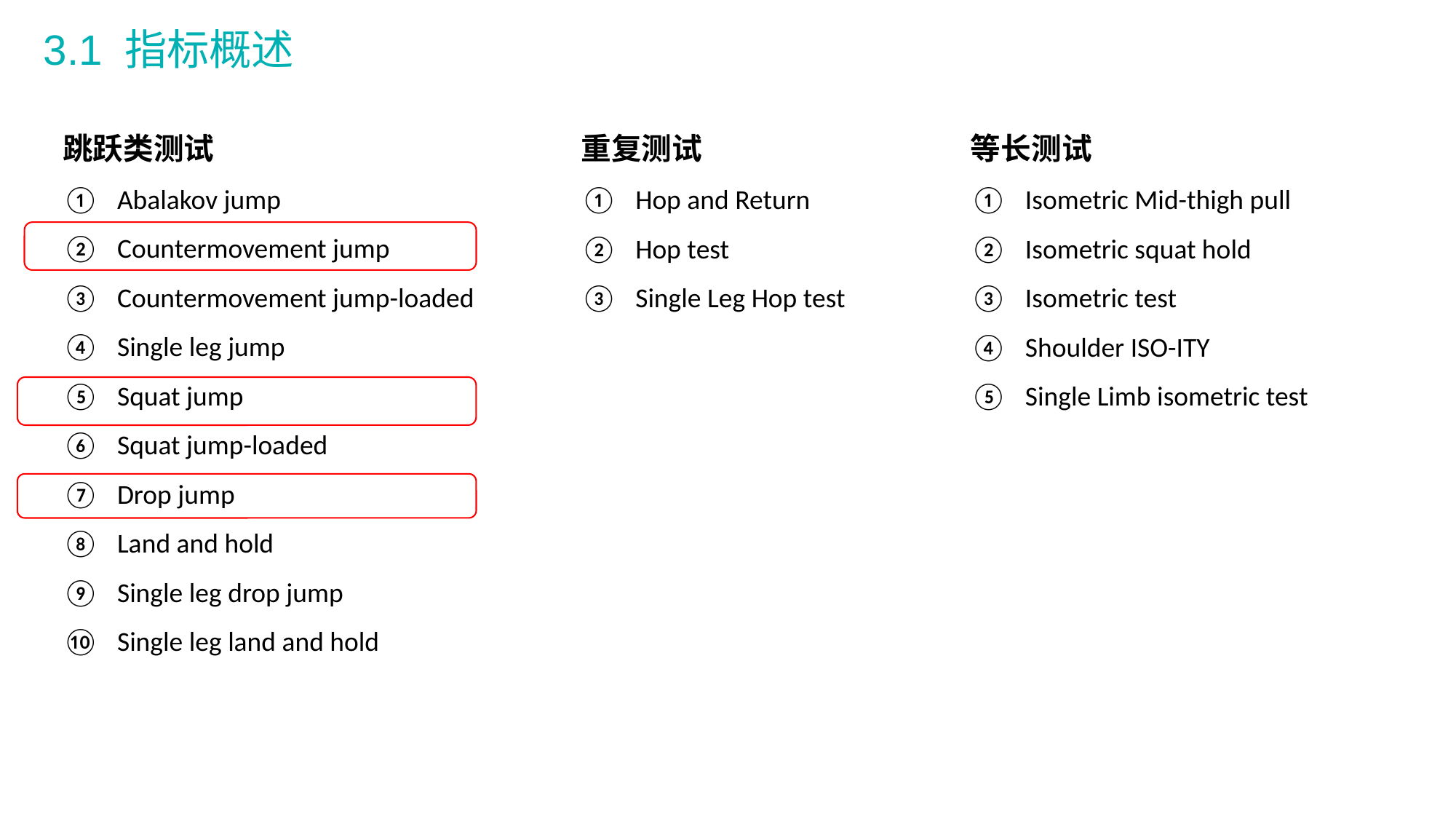

3.1 指标概述
跳跃类测试
Abalakov jump
Countermovement jump
Countermovement jump-loaded
Single leg jump
Squat jump
Squat jump-loaded
Drop jump
Land and hold
Single leg drop jump
Single leg land and hold
重复测试
Hop and Return
Hop test
Single Leg Hop test
等长测试
Isometric Mid-thigh pull
Isometric squat hold
Isometric test
Shoulder ISO-ITY
Single Limb isometric test